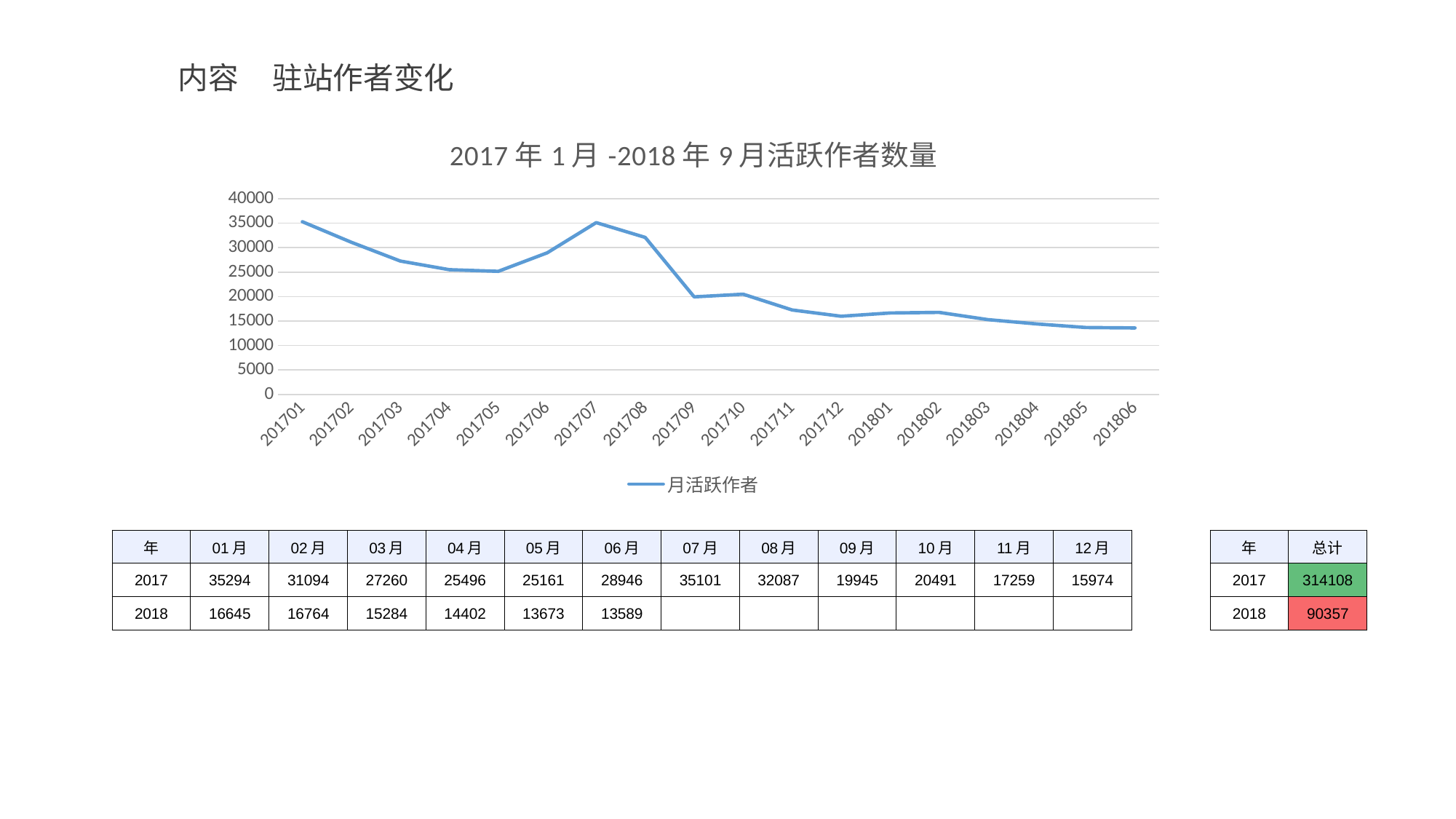

内容     驻站作者变化

### Chart: 2017年1月-2018年9月活跃作者数量

| Category | 月活跃作者 |
|---|---|
| 201701 | 35294.0 |
| 201702 | 31094.0 |
| 201703 | 27260.0 |
| 201704 | 25496.0 |
| 201705 | 25161.0 |
| 201706 | 28946.0 |
| 201707 | 35101.0 |
| 201708 | 32087.0 |
| 201709 | 19945.0 |
| 201710 | 20491.0 |
| 201711 | 17259.0 |
| 201712 | 15974.0 |
| 201801 | 16645.0 |
| 201802 | 16764.0 |
| 201803 | 15284.0 |
| 201804 | 14402.0 |
| 201805 | 13673.0 |
| 201806 | 13589.0 |
| 年 | 01月 | 02月 | 03月 | 04月 | 05月 | 06月 | 07月 | 08月 | 09月 | 10月 | 11月 | 12月 |  | 年 | 总计 |
| --- | --- | --- | --- | --- | --- | --- | --- | --- | --- | --- | --- | --- | --- | --- | --- |
| 2017 | 35294 | 31094 | 27260 | 25496 | 25161 | 28946 | 35101 | 32087 | 19945 | 20491 | 17259 | 15974 |  | 2017 | 314108 |
| 2018 | 16645 | 16764 | 15284 | 14402 | 13673 | 13589 |  |  |  |  |  |  |  | 2018 | 90357 |